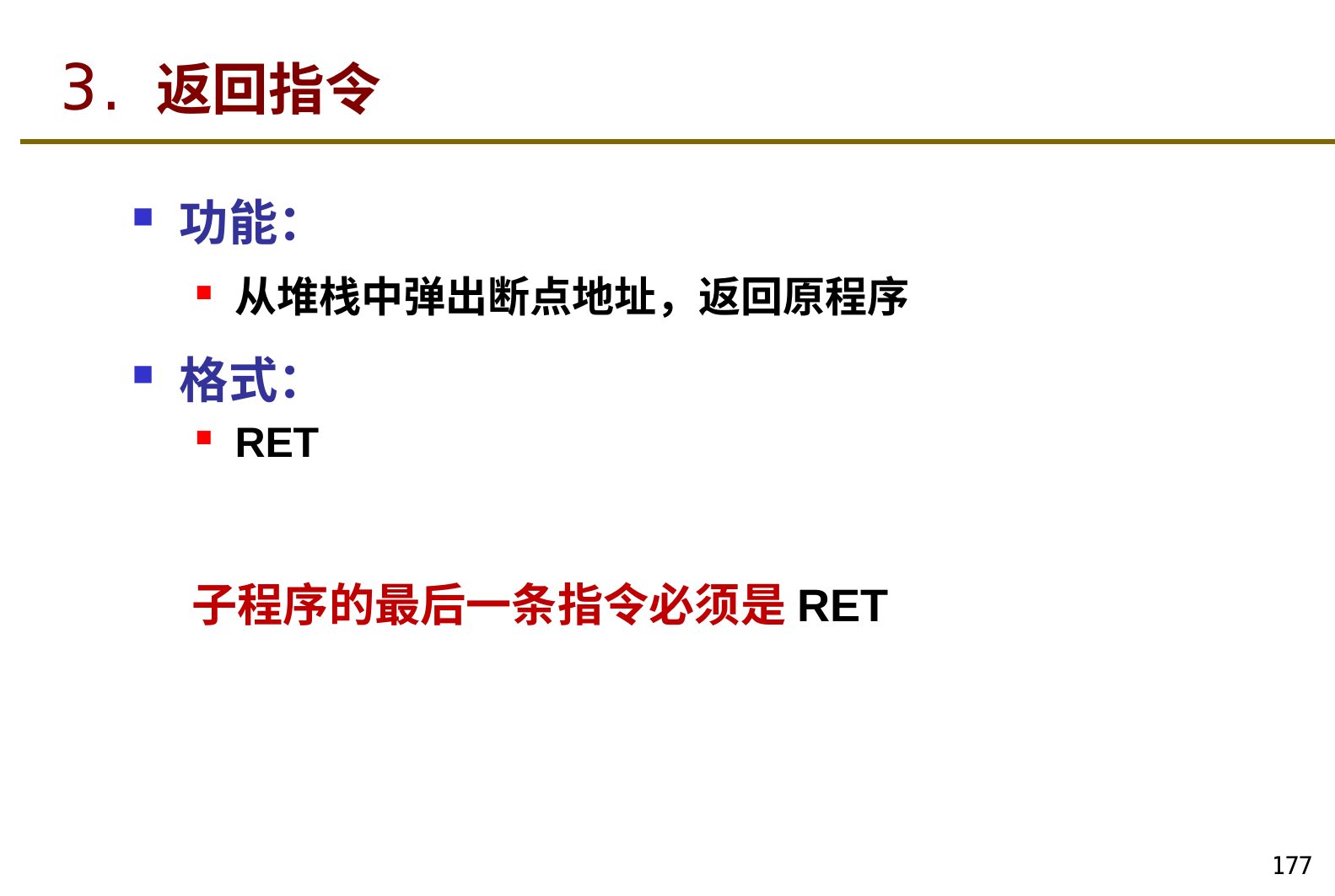

# 3. 返回指令
功能：
从堆栈中弹出断点地址，返回原程序
格式：
RET
子程序的最后一条指令必须是RET
177